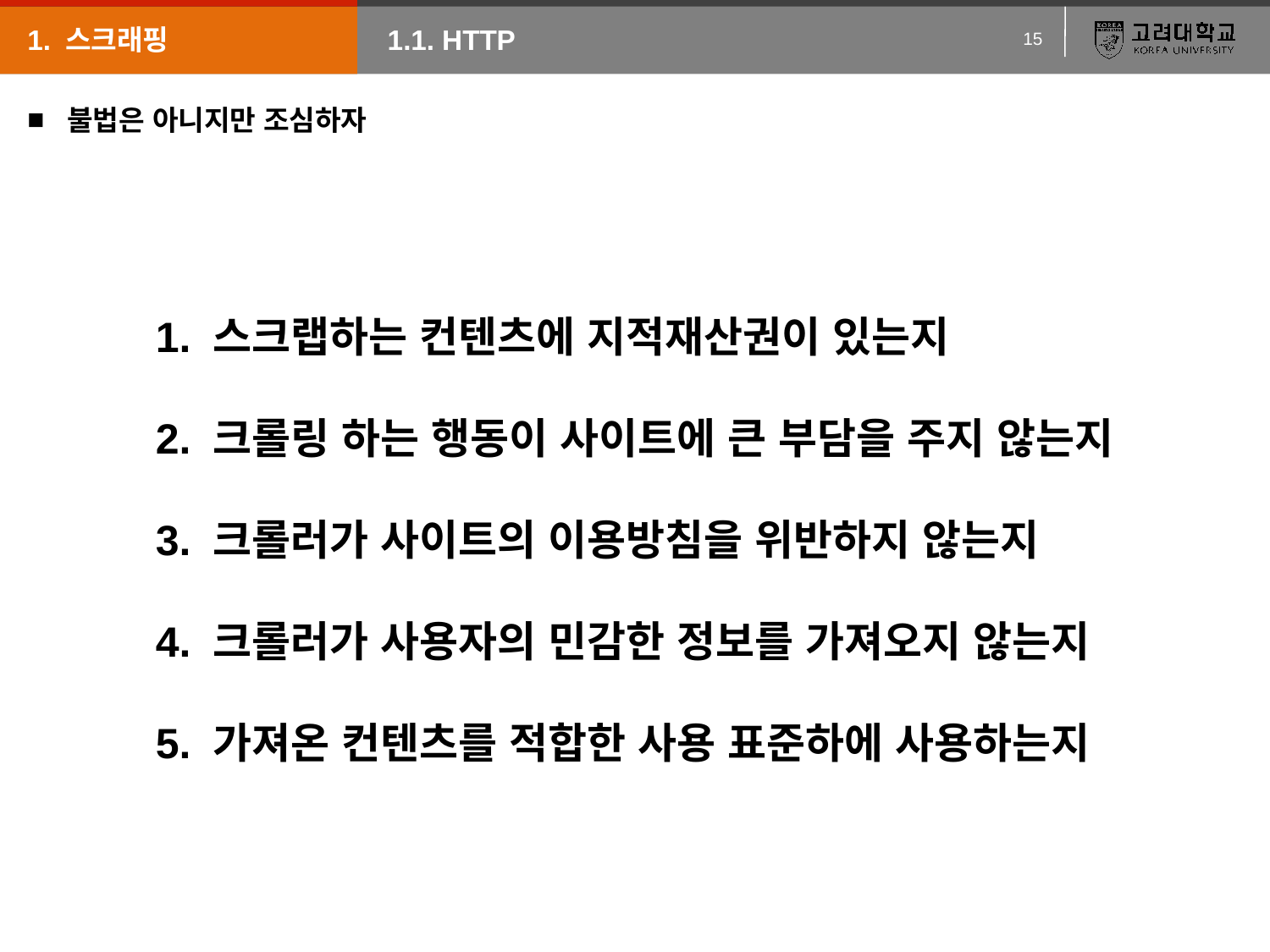

1. 스크래핑
1.1. HTTP
불법은 아니지만 조심하자
1. 스크랩하는 컨텐츠에 지적재산권이 있는지
2. 크롤링 하는 행동이 사이트에 큰 부담을 주지 않는지
3. 크롤러가 사이트의 이용방침을 위반하지 않는지
4. 크롤러가 사용자의 민감한 정보를 가져오지 않는지
5. 가져온 컨텐츠를 적합한 사용 표준하에 사용하는지